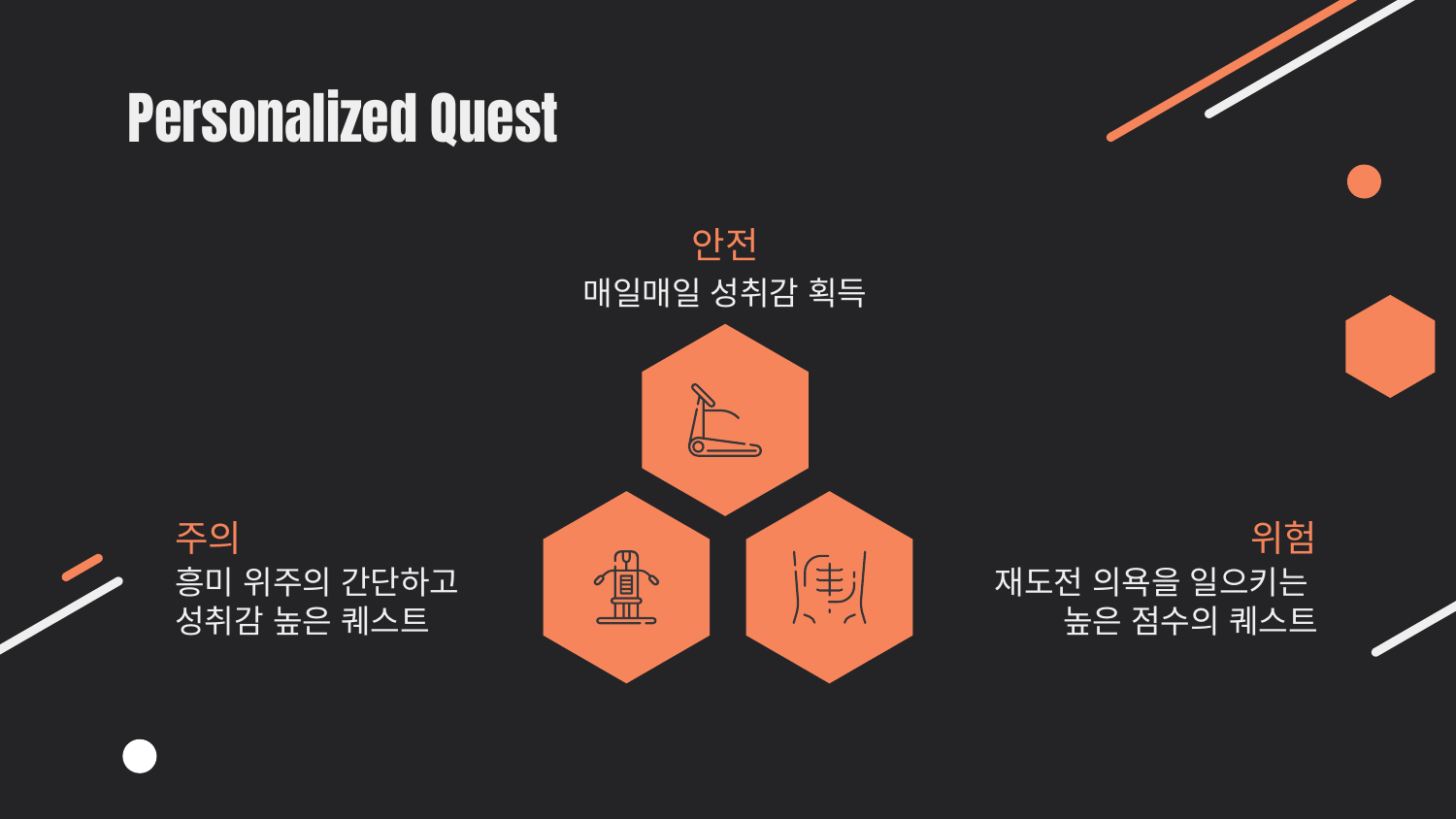

# Personalized Quest
안전
매일매일 성취감 획득

주의
위험
흥미 위주의 간단하고 성취감 높은 퀘스트
재도전 의욕을 일으키는
높은 점수의 퀘스트